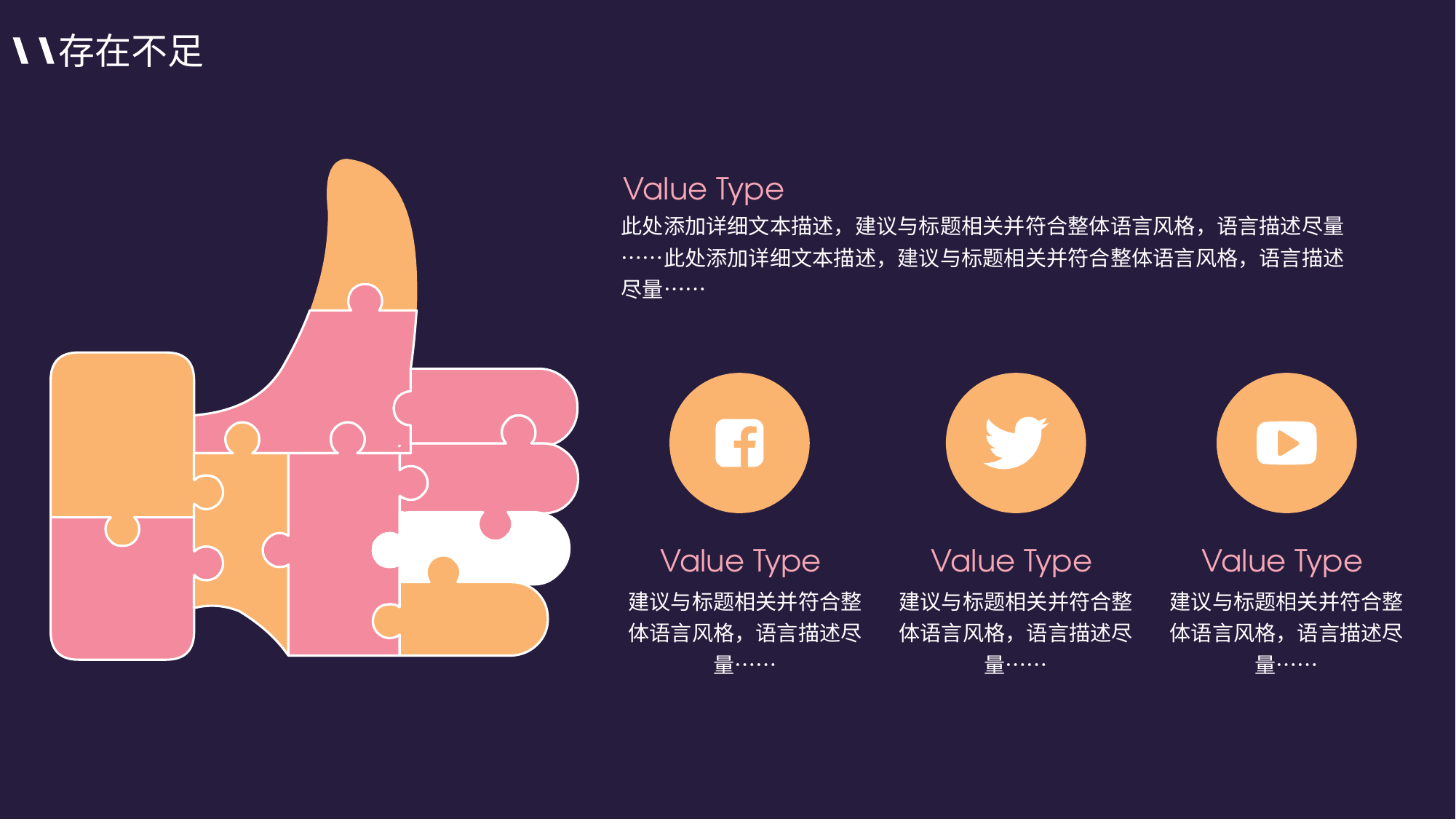

存在不足

Value Type
此处添加详细文本描述，建议与标题相关并符合整体语言风格，语言描述尽量……此处添加详细文本描述，建议与标题相关并符合整体语言风格，语言描述尽量……

Value Type
建议与标题相关并符合整体语言风格，语言描述尽量……
Value Type
建议与标题相关并符合整体语言风格，语言描述尽量……
Value Type
建议与标题相关并符合整体语言风格，语言描述尽量……